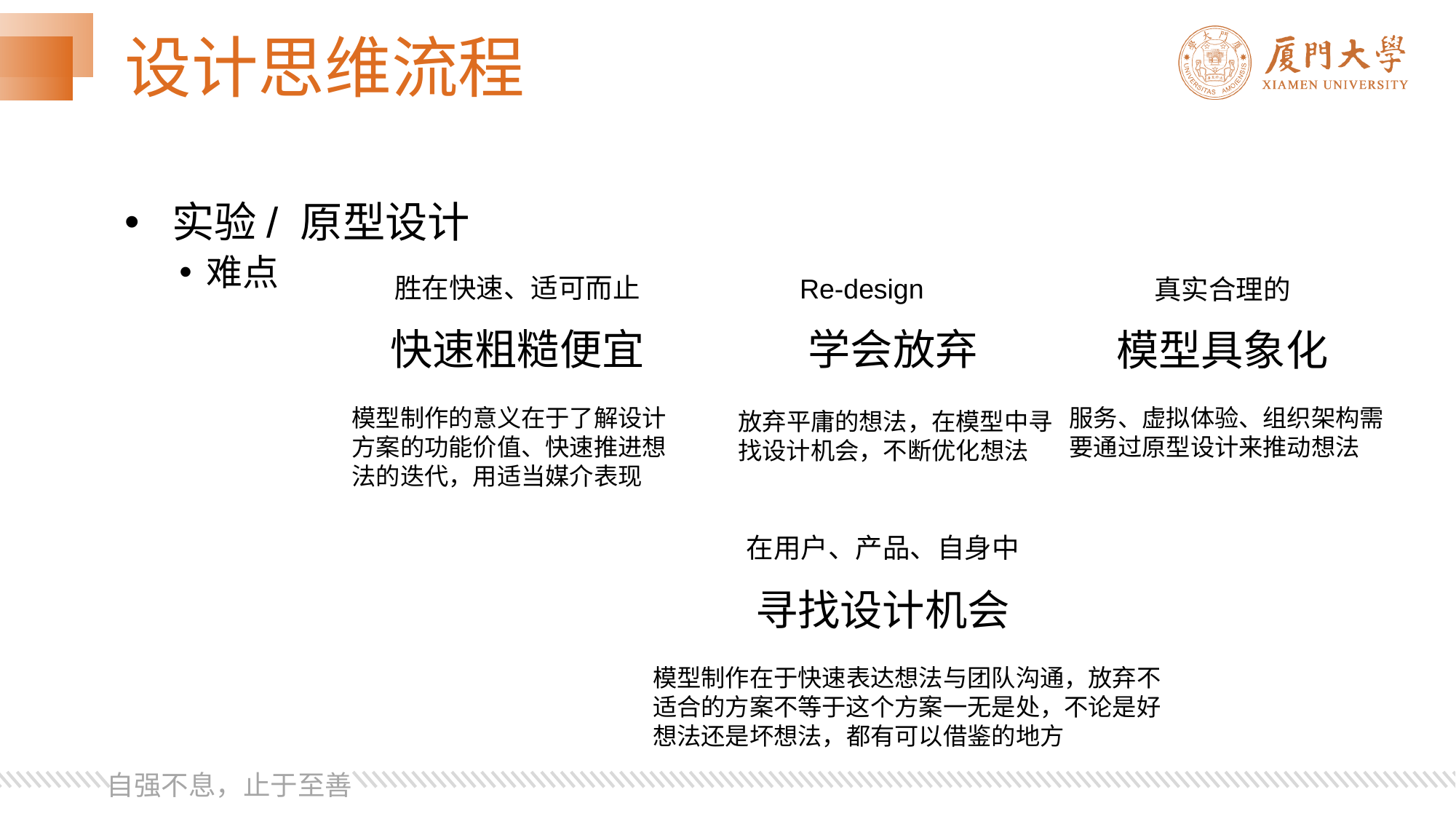

# 设计思维流程
 实验/ 原型设计
难点

胜在快速、适可而止
Re-design
真实合理的
学会放弃
快速粗糙便宜
模型具象化
模型制作的意义在于了解设计方案的功能价值、快速推进想法的迭代，用适当媒介表现
服务、虚拟体验、组织架构需要通过原型设计来推动想法
放弃平庸的想法，在模型中寻找设计机会，不断优化想法
在用户、产品、自身中
寻找设计机会
模型制作在于快速表达想法与团队沟通，放弃不适合的方案不等于这个方案一无是处，不论是好想法还是坏想法，都有可以借鉴的地方